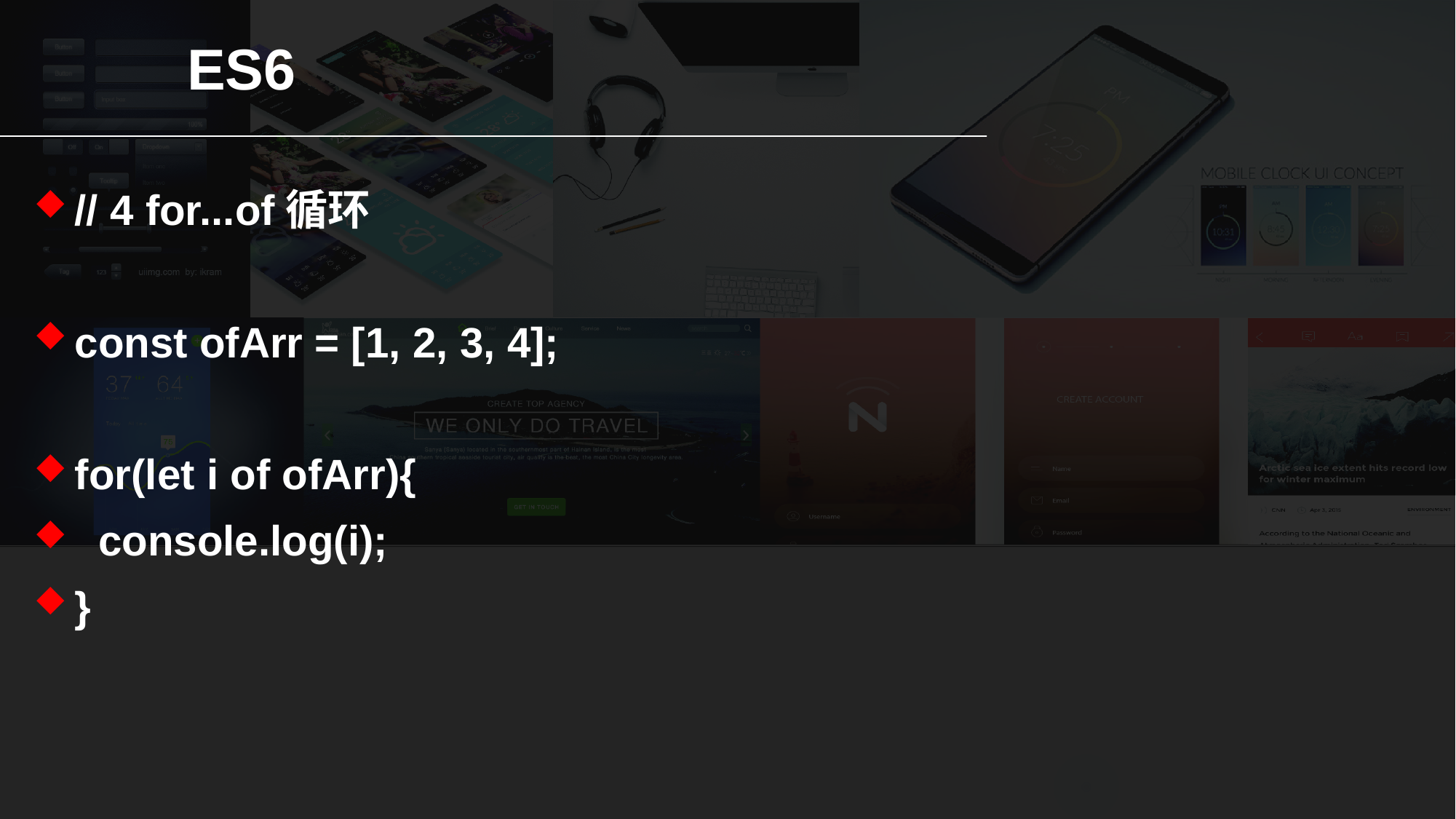

ES6

// 4 for...of循环

const ofArr = [1, 2, 3, 4];

for(let i of ofArr){
  console.log(i);
}